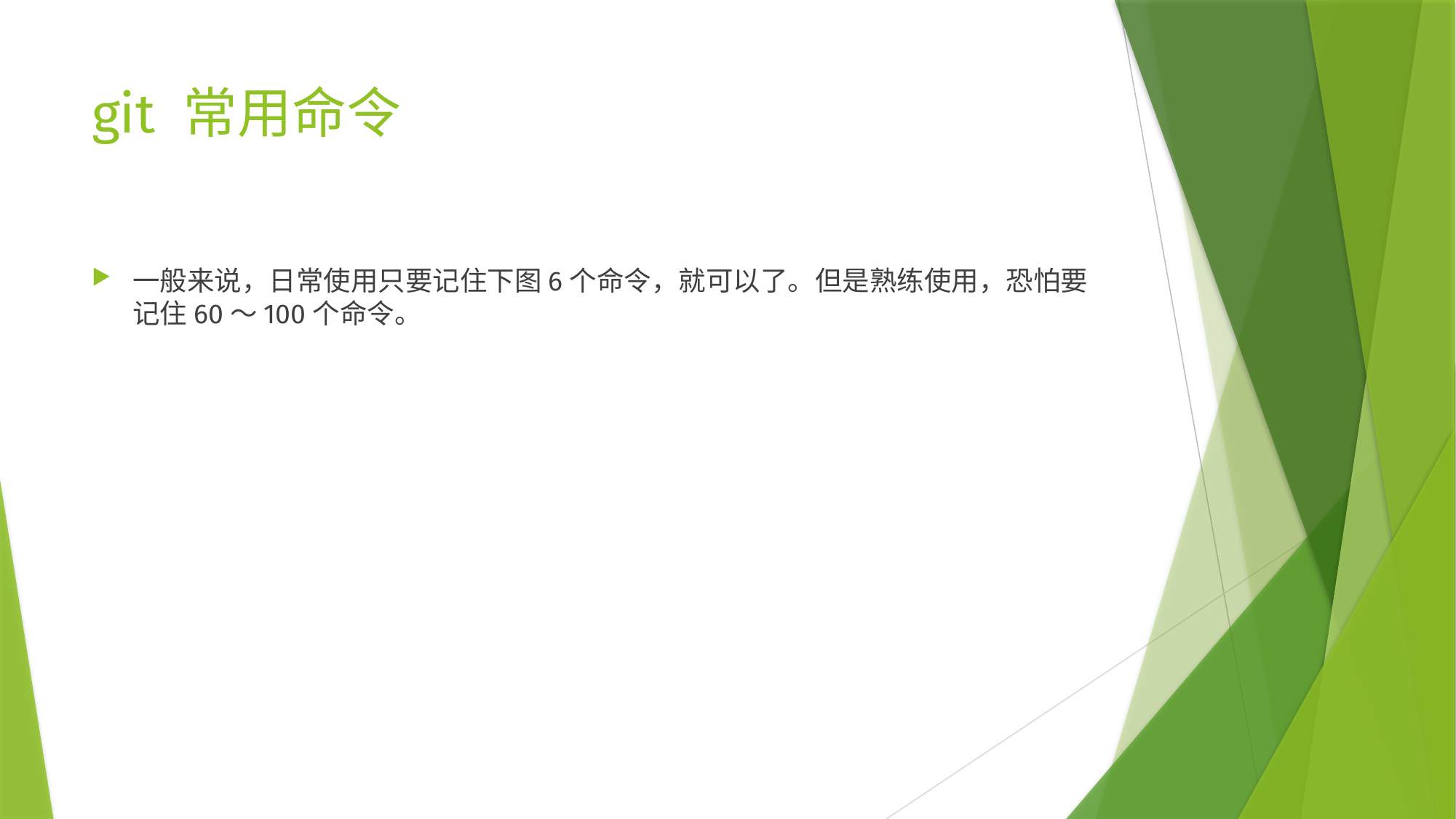

# git 常用命令
一般来说，日常使用只要记住下图6个命令，就可以了。但是熟练使用，恐怕要记住60～100个命令。